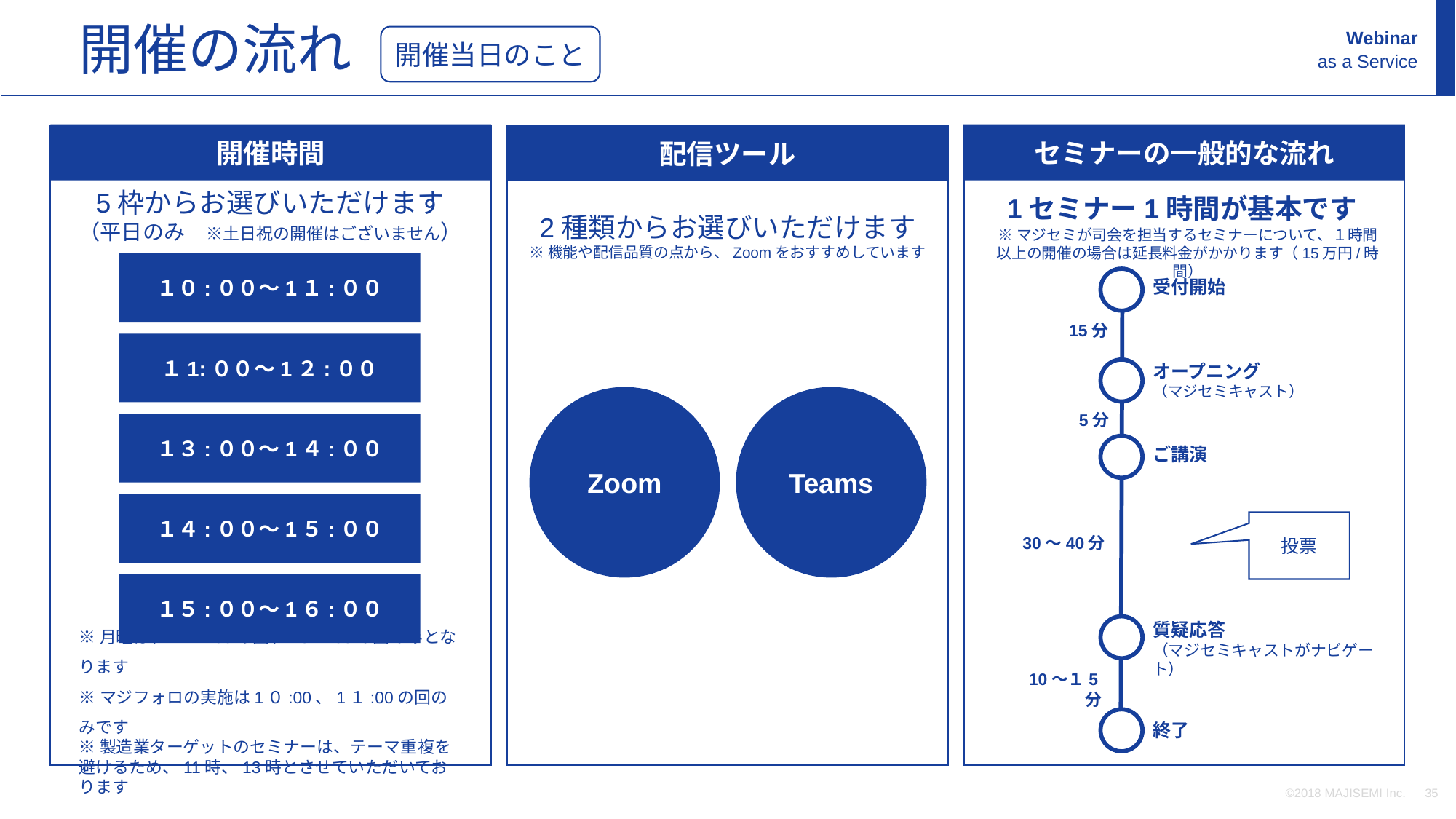

開催の流れ
Webinar
as a Service
開催当日のこと
セミナーの一般的な流れ
開催時間
配信ツール

5枠からお選びいただけます
（平日のみ　※土日祝の開催はございません）
1セミナー1時間が基本です
2種類からお選びいただけます
※機能や配信品質の点から、Zoomをおすすめしています
※マジセミが司会を担当するセミナーについて、１時間以上の開催の場合は延長料金がかかります（15万円/時間）
１０:００～1１:００

受付開始
15分
オープニング
（マジセミキャスト）

5分

ご講演
投票
質疑応答
（マジセミキャストがナビゲート）

終了
１1:００～1２:００
Teams
Zoom
１３:００～1４:００
１４:００～1５:００
30～40分
１５:００～1６:００
※月曜は、14：00の回、15：00の回のみとなります
※マジフォロの実施は1０:00、1１:00の回のみです
※製造業ターゲットのセミナーは、テーマ重複を避けるため、11時、13時とさせていただいております
10～１5分
©2018 MAJISEMI Inc.
35